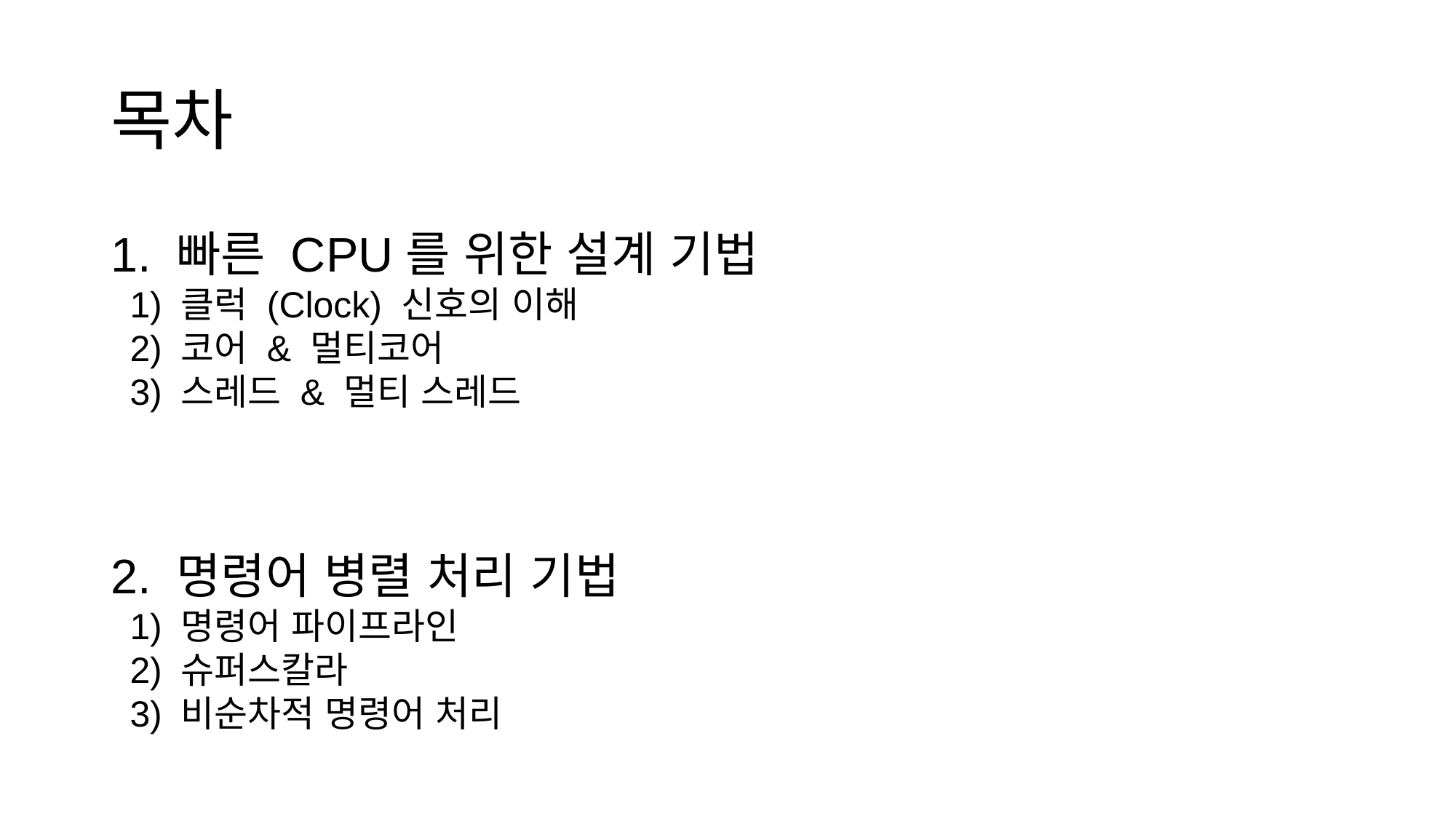

# 목차
1. 빠른 CPU를 위한 설계 기법
 1) 클럭 (Clock) 신호의 이해
 2) 코어 & 멀티코어
 3) 스레드 & 멀티 스레드

2. 명령어 병렬 처리 기법
 1) 명령어 파이프라인
 2) 슈퍼스칼라
 3) 비순차적 명령어 처리